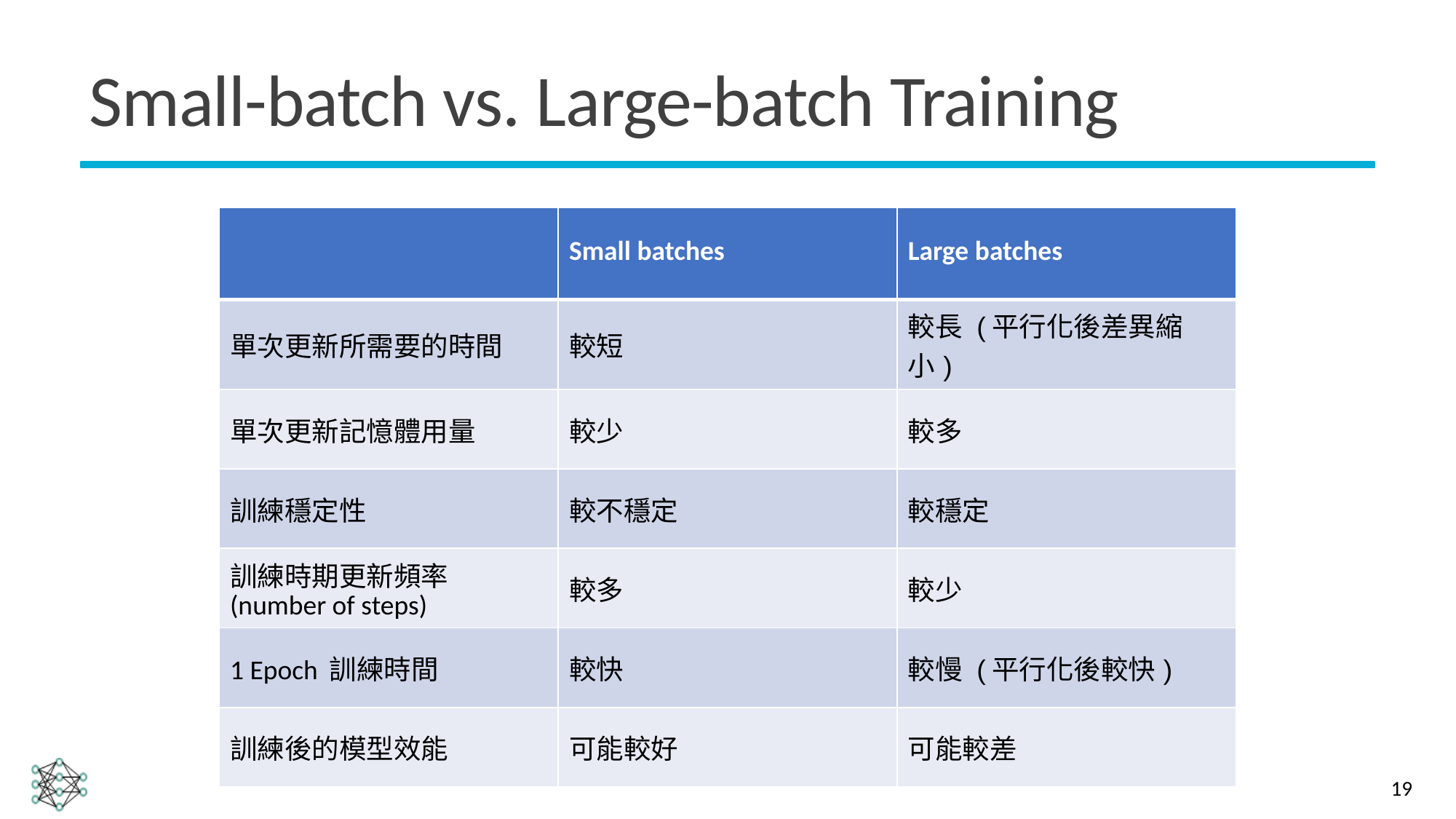

# Small-batch vs. Large-batch Training
|  | Small batches | Large batches |
| --- | --- | --- |
| 單次更新所需要的時間 | 較短 | 較長 (平行化後差異縮小) |
| 單次更新記憶體用量 | 較少 | 較多 |
| 訓練穩定性 | 較不穩定 | 較穩定 |
| 訓練時期更新頻率 (number of steps) | 較多 | 較少 |
| 1 Epoch 訓練時間 | 較快 | 較慢 (平行化後較快) |
| 訓練後的模型效能 | 可能較好 | 可能較差 |
19